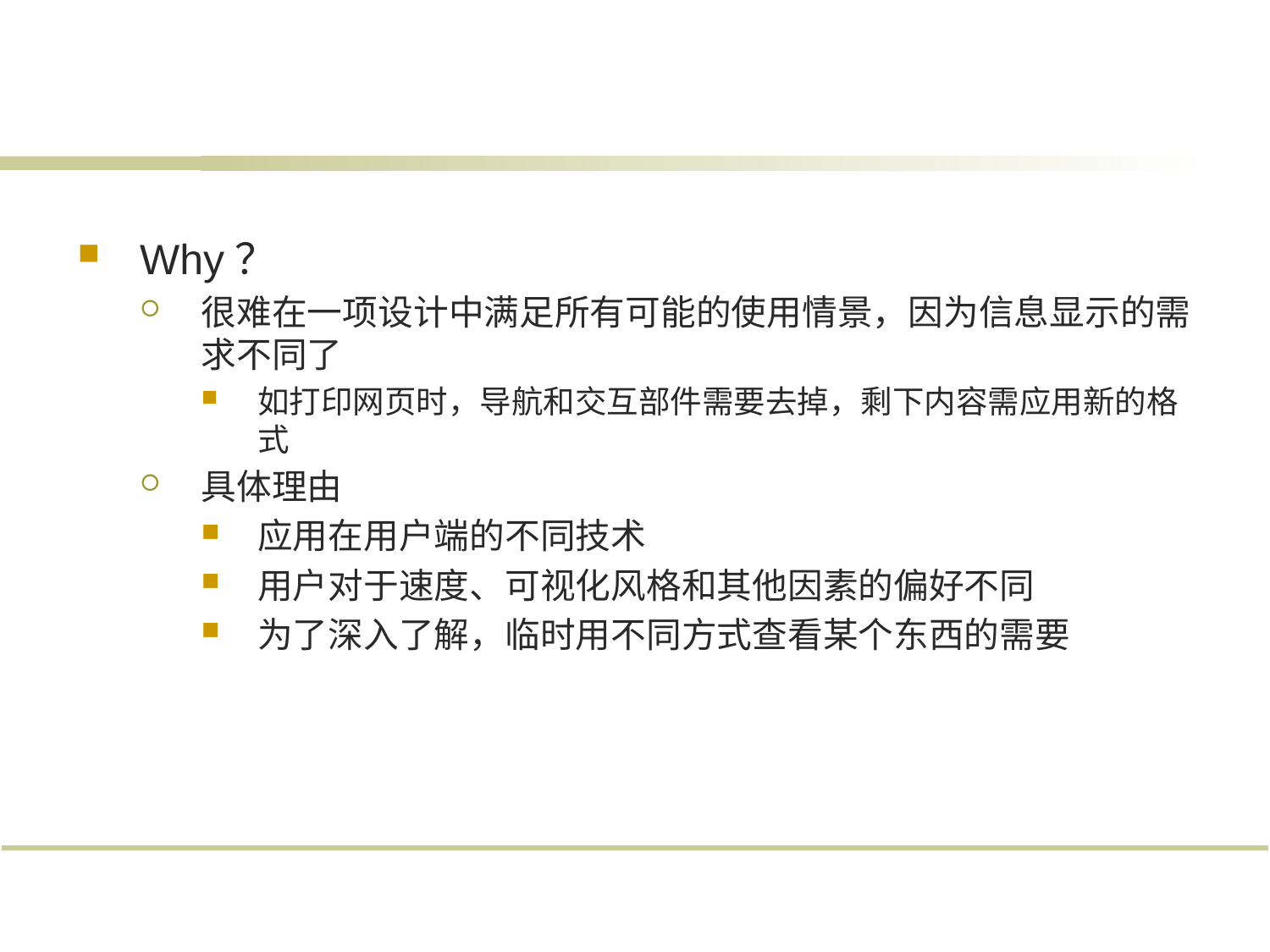

#
Why？
很难在一项设计中满足所有可能的使用情景，因为信息显示的需求不同了
如打印网页时，导航和交互部件需要去掉，剩下内容需应用新的格式
具体理由
应用在用户端的不同技术
用户对于速度、可视化风格和其他因素的偏好不同
为了深入了解，临时用不同方式查看某个东西的需要